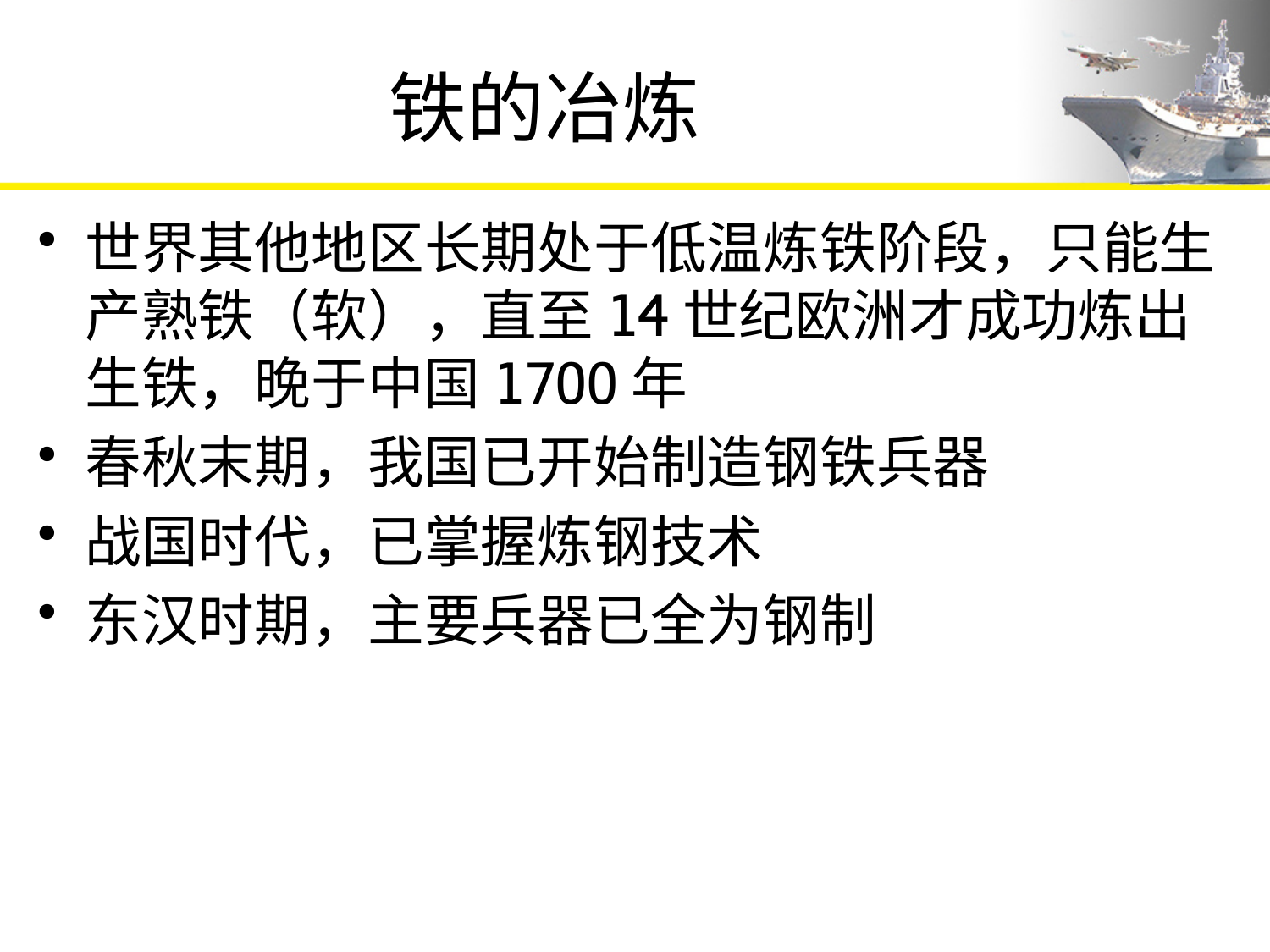

# 铁的冶炼
世界其他地区长期处于低温炼铁阶段，只能生产熟铁（软），直至14世纪欧洲才成功炼出生铁，晚于中国1700年
春秋末期，我国已开始制造钢铁兵器
战国时代，已掌握炼钢技术
东汉时期，主要兵器已全为钢制